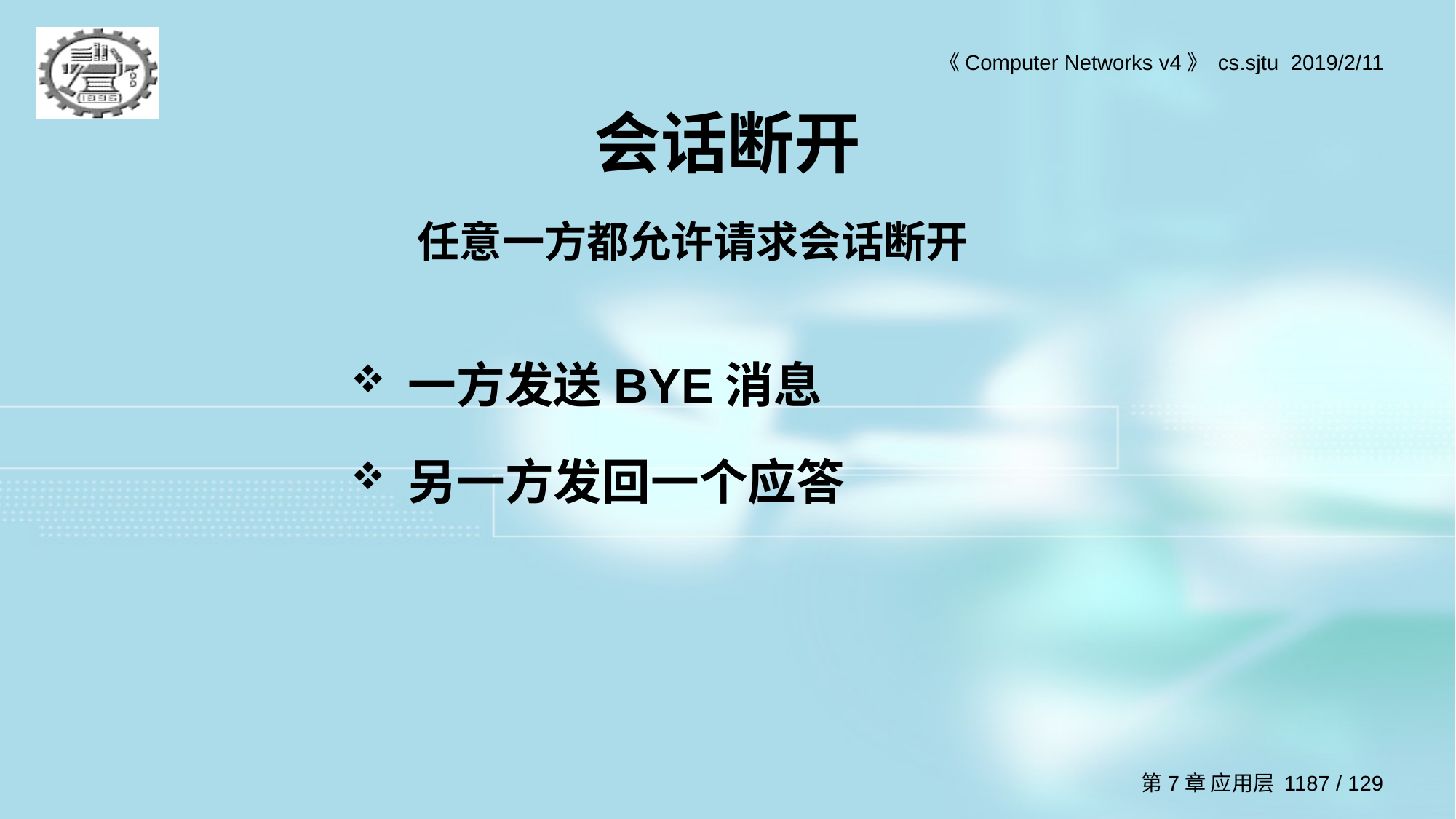

# 会话断开
任意一方都允许请求会话断开
一方发送BYE消息
另一方发回一个应答